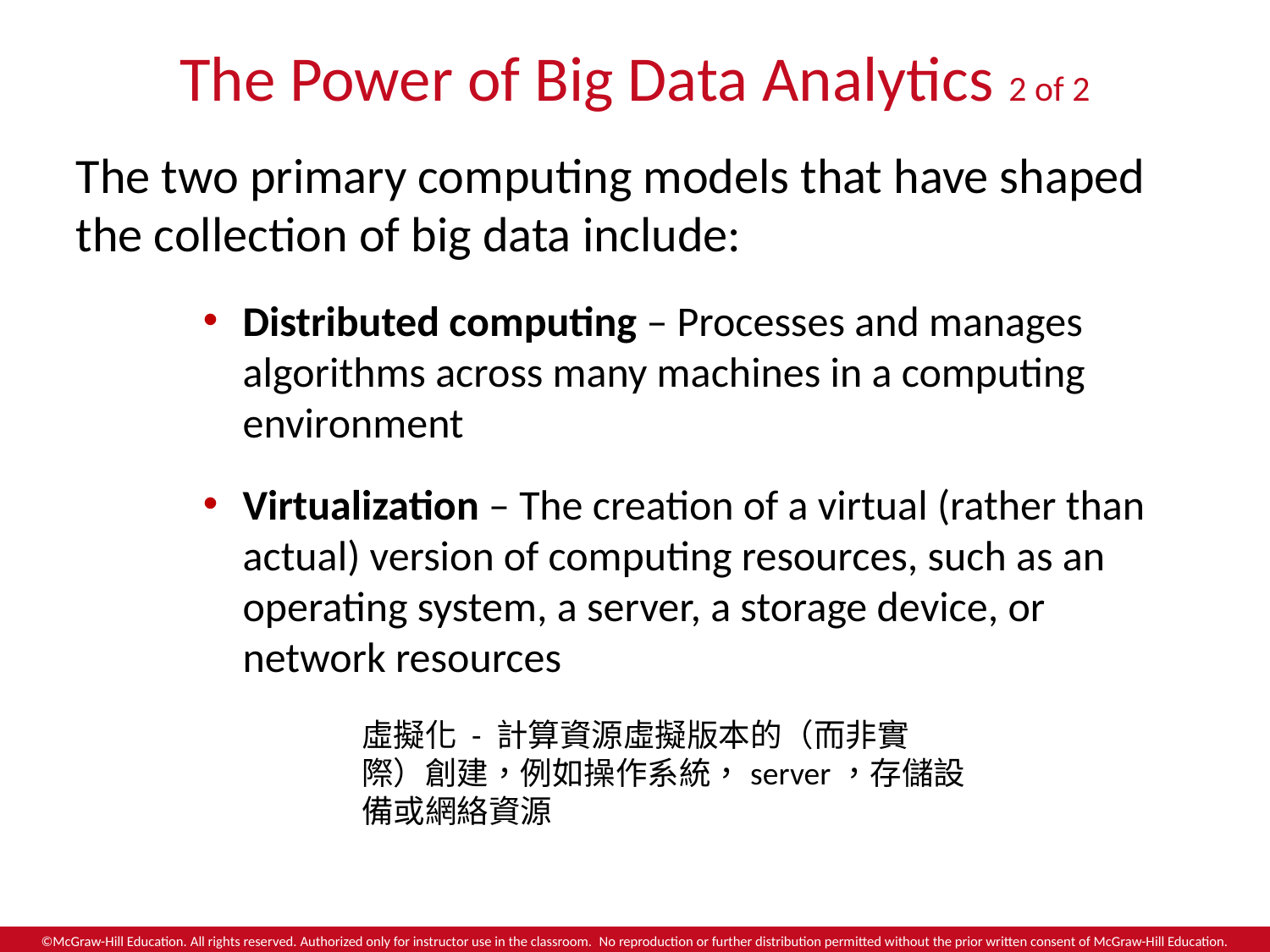

# The Power of Big Data Analytics 2 of 2
The two primary computing models that have shaped the collection of big data include:
Distributed computing – Processes and manages algorithms across many machines in a computing environment
Virtualization – The creation of a virtual (rather than actual) version of computing resources, such as an operating system, a server, a storage device, or network resources
虛擬化 - 計算資源虛擬版本的（而非實際）創建，例如操作系統，server，存儲設備或網絡資源